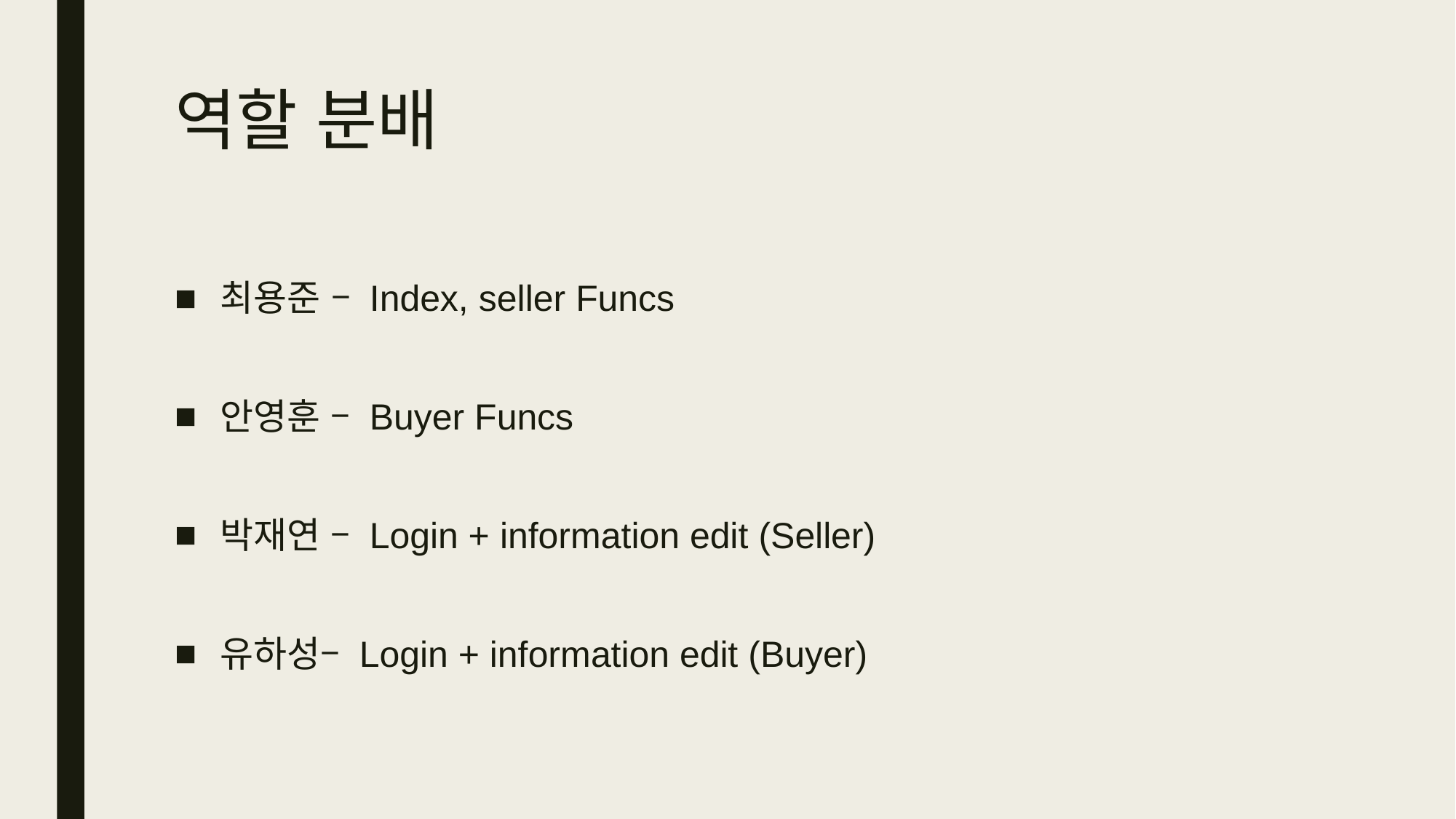

# 역할 분배
최용준 – Index, seller Funcs

안영훈 – Buyer Funcs

박재연 – Login + information edit (Seller)

유하성– Login + information edit (Buyer)